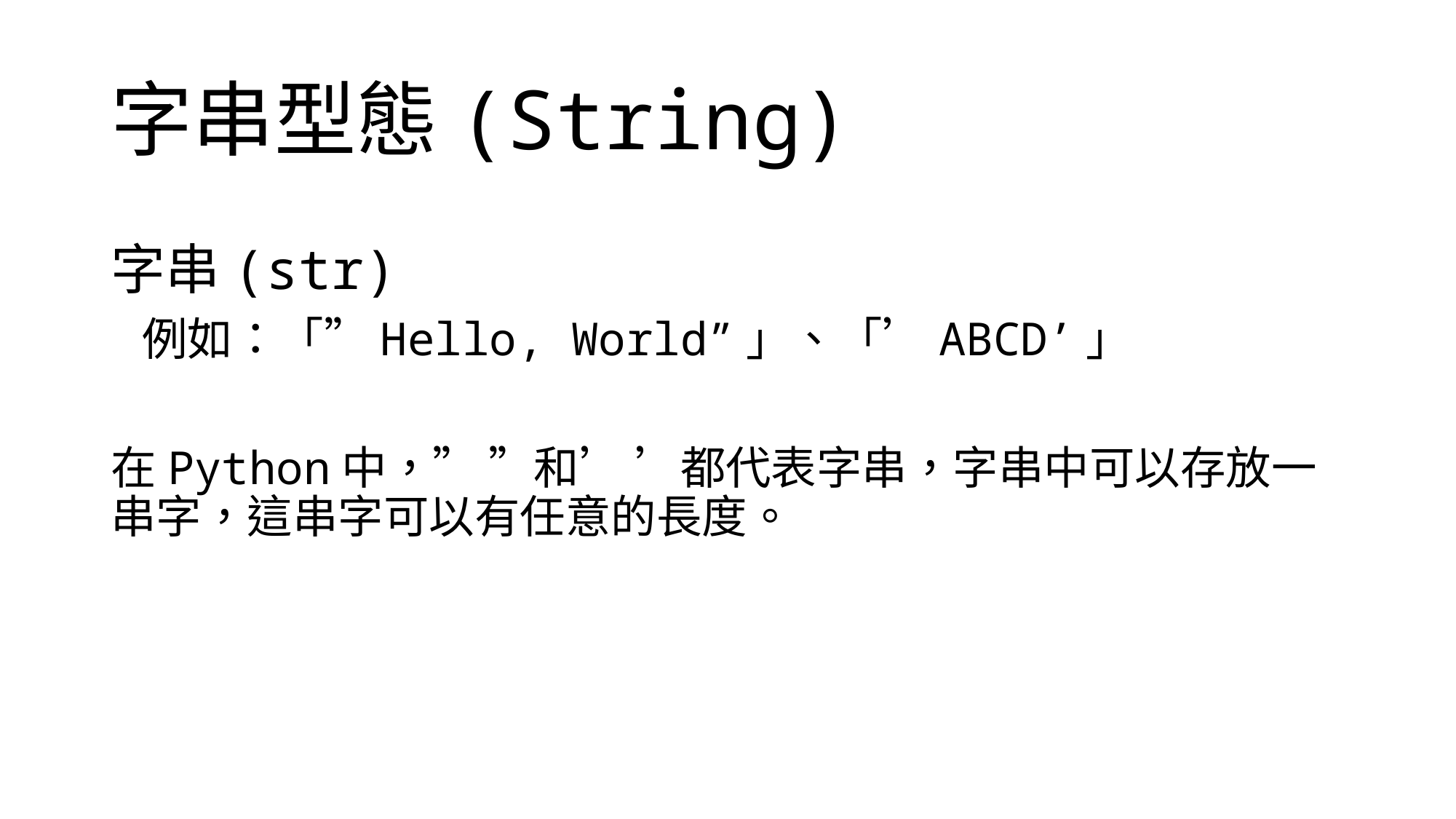

# 字串型態(String)
字串(str)
  例如：「”Hello, World”」、「’ABCD’」

在Python中，” ”和’ ’都代表字串，字串中可以存放一串字，這串字可以有任意的長度。